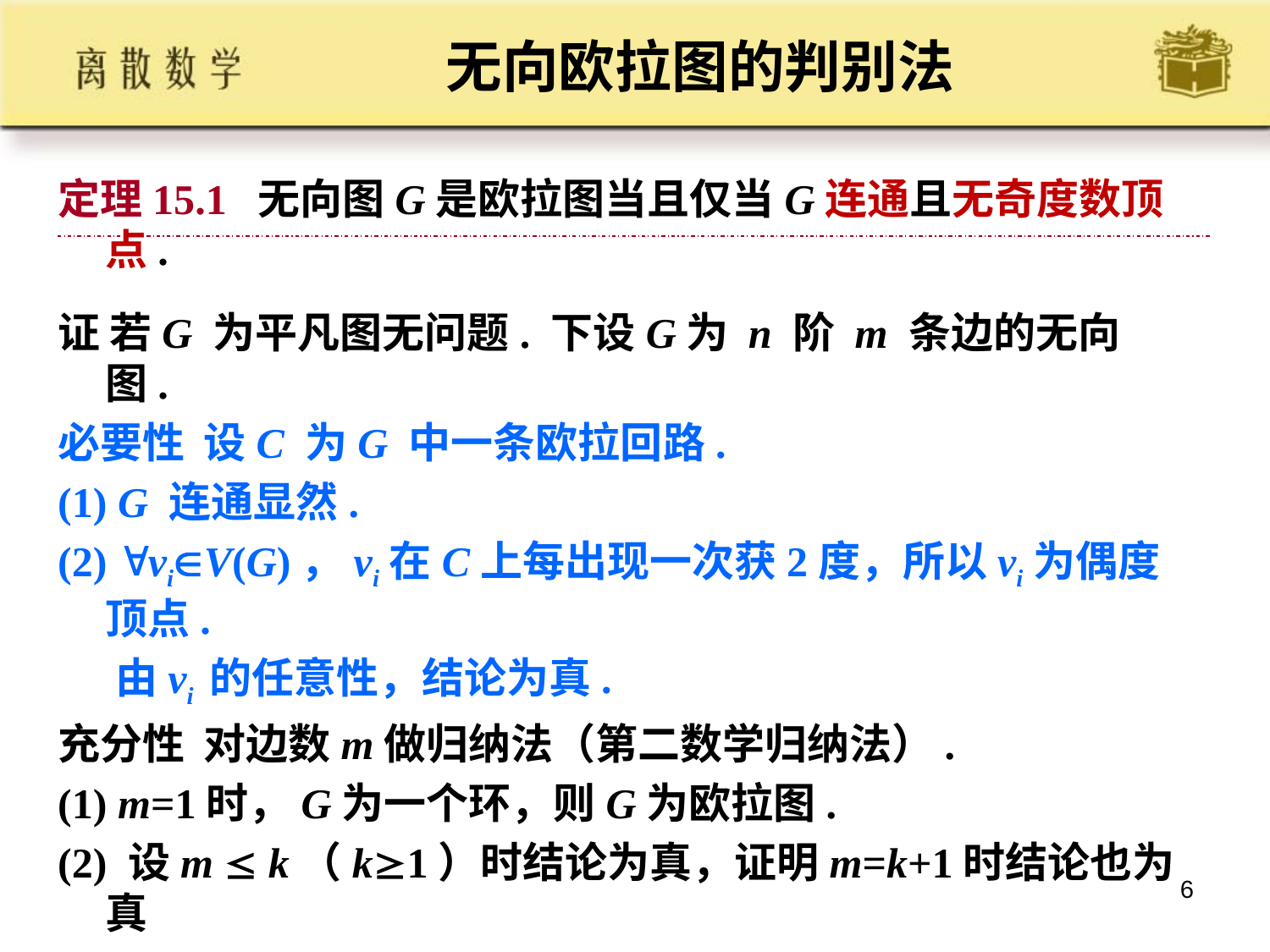

# 无向欧拉图的判别法
定理15.1  无向图G是欧拉图当且仅当G连通且无奇度数顶点.
证 若G 为平凡图无问题. 下设G为 n 阶 m 条边的无向图.
必要性  设C 为G 中一条欧拉回路.
(1) G 连通显然.
(2) ∀vi∈V(G)，vi在C上每出现一次获2度，所以vi为偶度顶点.
     由vi 的任意性，结论为真.
充分性  对边数m做归纳法（第二数学归纳法）.
(1) m=1时，G为一个环，则G为欧拉图.
(2) 设m ≤ k（k≥1）时结论为真，证明m=k+1时结论也为真
6